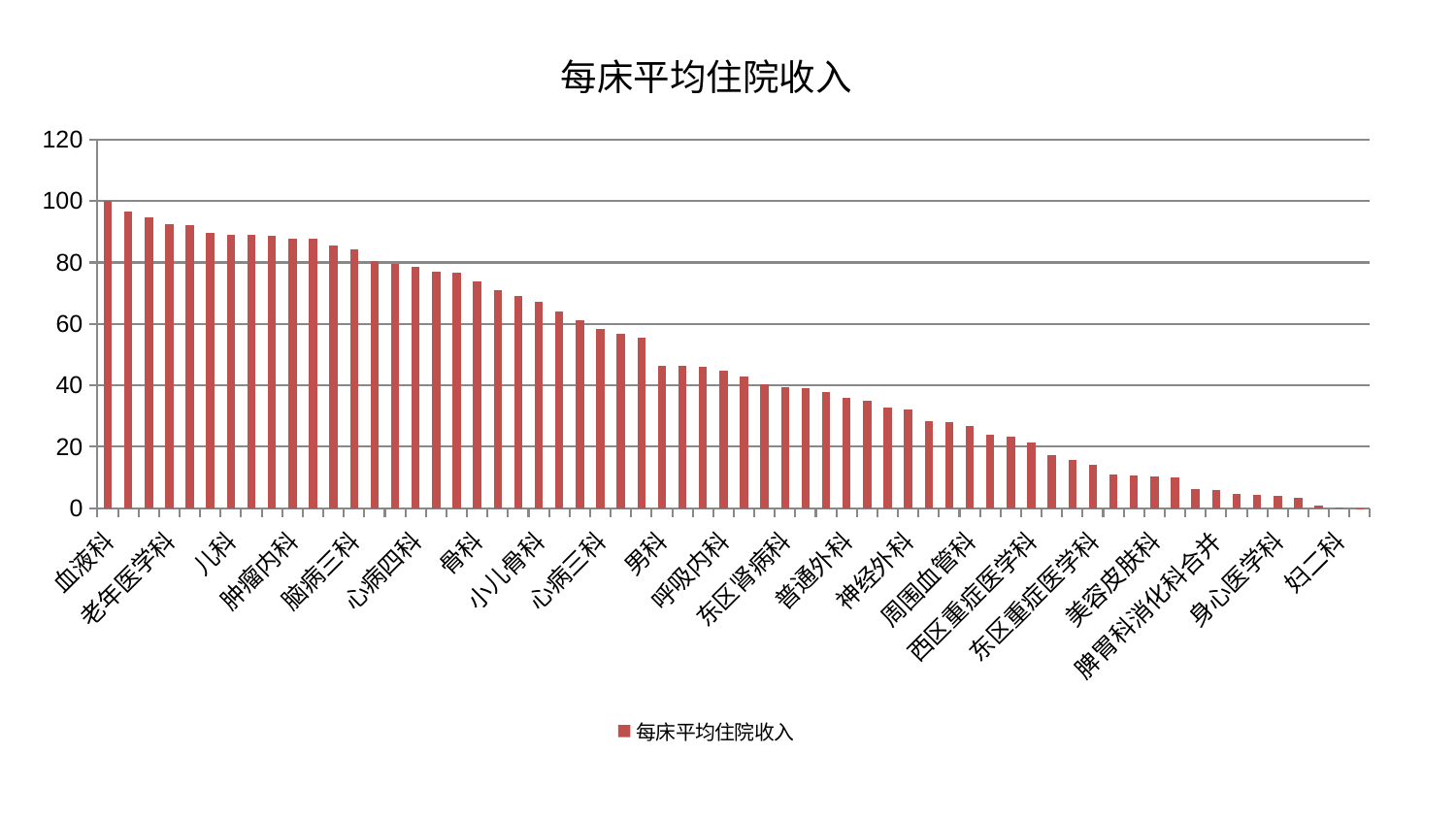

### Chart: 每床平均住院收入

| Category | 每床平均住院收入 |
|---|---|
| 血液科 | 99.93260365911038 |
| 康复科 | 96.71475444994151 |
| 妇科 | 94.72729610587167 |
| 老年医学科 | 92.48495088583628 |
| 小儿推拿科 | 92.16020215819756 |
| 脑病二科 | 89.72712697320291 |
| 儿科 | 88.98393884816139 |
| 消化内科 | 88.92546069788729 |
| 脑病一科 | 88.81526153765125 |
| 肿瘤内科 | 87.81572490794647 |
| 显微骨科 | 87.64899569964946 |
| 肝病科 | 85.55807480334165 |
| 脑病三科 | 84.4061400375541 |
| 泌尿外科 | 80.44790144136493 |
| 医院 | 79.68371048210683 |
| 心病四科 | 78.58430205025186 |
| 运动损伤骨科 | 76.89291341960178 |
| 口腔科 | 76.64594007675004 |
| 骨科 | 73.92673245527845 |
| 内分泌科 | 71.03893155899065 |
| 心血管内科 | 69.10343413225075 |
| 小儿骨科 | 67.25304794388663 |
| 针灸科 | 64.03786874016917 |
| 妇科妇二科合并 | 61.17727790183074 |
| 心病三科 | 58.39806071272602 |
| 推拿科 | 56.70619196435063 |
| 心病一科 | 55.60541519667945 |
| 男科 | 46.531656415825864 |
| 神经内科 | 46.497714397553835 |
| 微创骨科 | 46.152333863383355 |
| 呼吸内科 | 44.8638009290069 |
| 关节骨科 | 42.757914605702126 |
| 肾脏内科 | 40.440595177427156 |
| 东区肾病科 | 39.5291045539647 |
| 脾胃病科 | 39.19631051530084 |
| 耳鼻喉科 | 37.70751792845197 |
| 普通外科 | 36.08773743595868 |
| 眼科 | 35.13086629390967 |
| 肾病科 | 32.68392734030594 |
| 神经外科 | 32.165763971438174 |
| 创伤骨科 | 28.240837407515684 |
| 重症医学科 | 28.014187794807132 |
| 周围血管科 | 26.926464590642453 |
| 肝胆外科 | 24.022453799498678 |
| 乳腺甲状腺外科 | 23.20143934695238 |
| 西区重症医学科 | 21.25585071770548 |
| 综合内科 | 17.24845516945317 |
| 中医经典科 | 15.655801515349733 |
| 东区重症医学科 | 14.01045184296632 |
| 治未病中心 | 11.116340304916683 |
| 风湿病科 | 10.785906576467097 |
| 美容皮肤科 | 10.451800308178116 |
| 胸外科 | 9.971778289963362 |
| 产科 | 6.1379541167468465 |
| 脾胃科消化科合并 | 5.870934495366442 |
| 脊柱骨科 | 4.731987699292306 |
| 皮肤科 | 4.385487561807078 |
| 身心医学科 | 4.012908844369312 |
| 中医外治中心 | 3.4125139427120477 |
| 肛肠科 | 0.7387087684045612 |
| 妇二科 | 0.12803890927204353 |
| 心病二科 | 0.06768180456206974 |
51